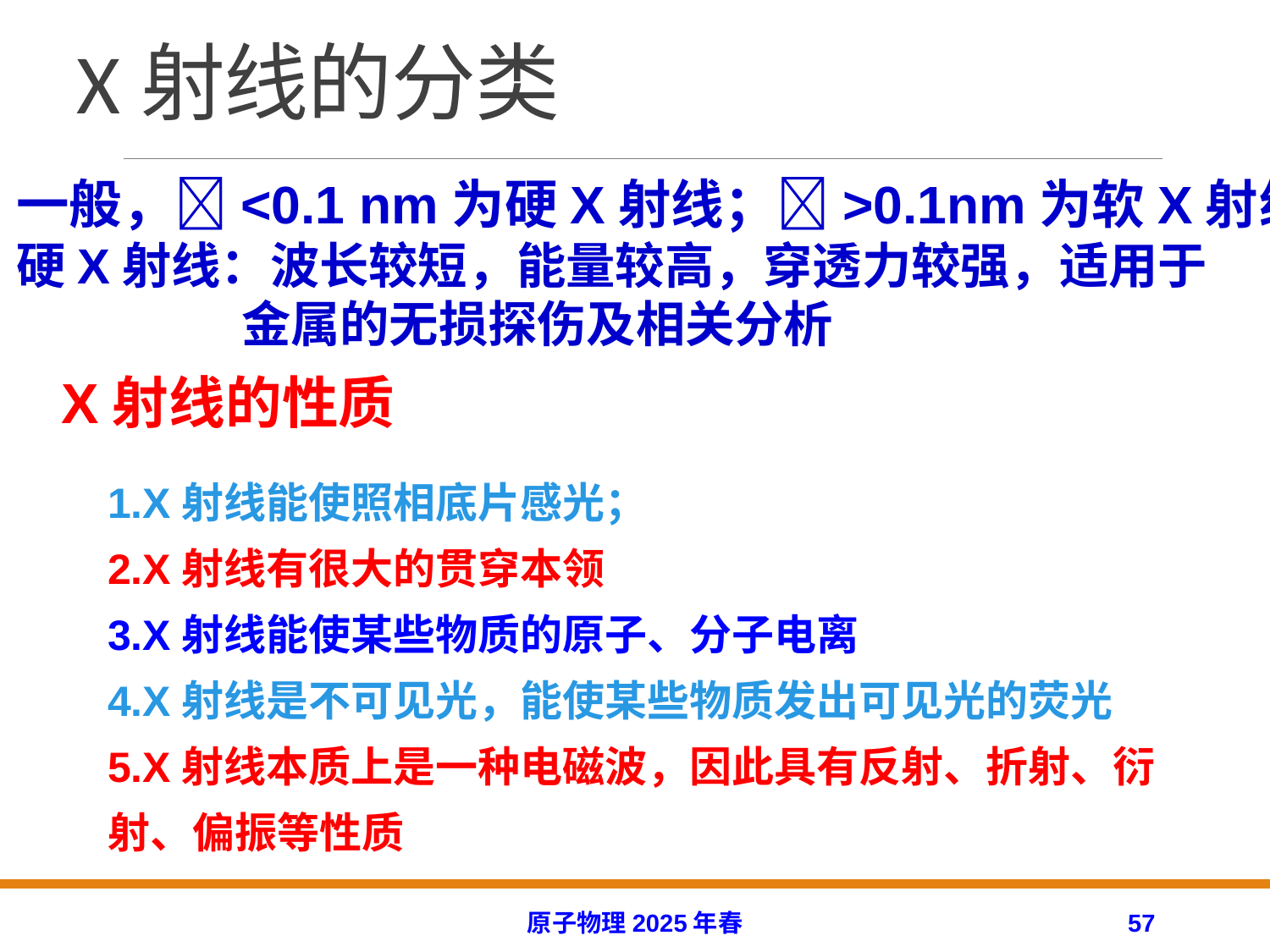

# X射线的分类
一般，λ<0.1 nm为硬X射线；λ>0.1nm为软X射线
硬X射线：波长较短，能量较高，穿透力较强，适用于
                   金属的无损探伤及相关分析
X射线的性质
1.X射线能使照相底片感光；
2.X射线有很大的贯穿本领
3.X射线能使某些物质的原子、分子电离
4.X射线是不可见光，能使某些物质发出可见光的荧光
5.X射线本质上是一种电磁波，因此具有反射、折射、衍射、偏振等性质
原子物理2025年春
57